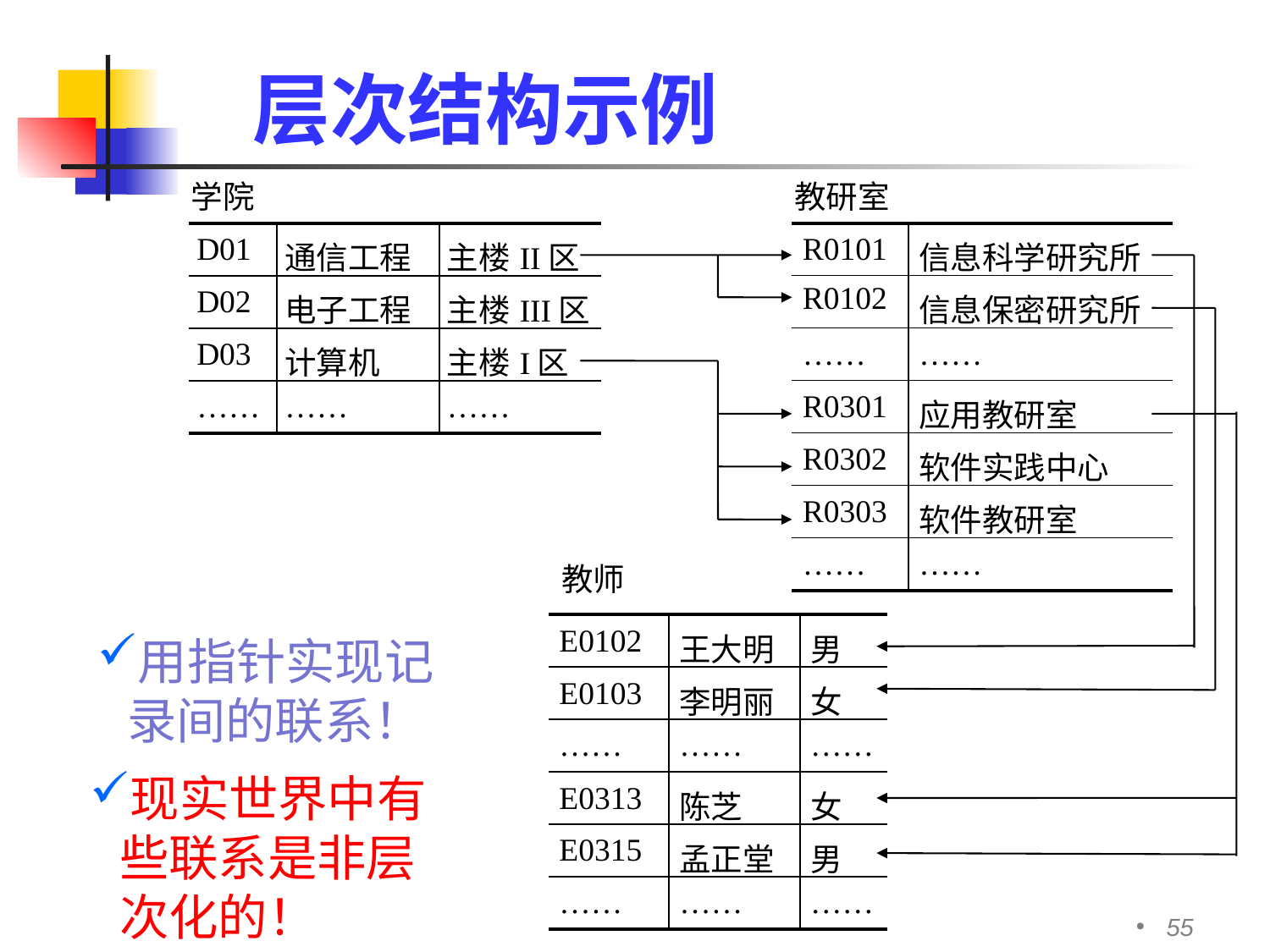

# 层次结构示例
学院
教研室
| R0101 | 信息科学研究所 |
| --- | --- |
| R0102 | 信息保密研究所 |
| …… | …… |
| R0301 | 应用教研室 |
| R0302 | 软件实践中心 |
| R0303 | 软件教研室 |
| …… | …… |
| D01 | 通信工程 | 主楼II区 |
| --- | --- | --- |
| D02 | 电子工程 | 主楼III区 |
| D03 | 计算机 | 主楼I区 |
| …… | …… | …… |

教师
| E0102 | 王大明 | 男 |
| --- | --- | --- |
| E0103 | 李明丽 | 女 |
| …… | …… | …… |
| E0313 | 陈芝 | 女 |
| E0315 | 孟正堂 | 男 |
| …… | …… | …… |
用指针实现记录间的联系！
现实世界中有些联系是非层次化的！
55